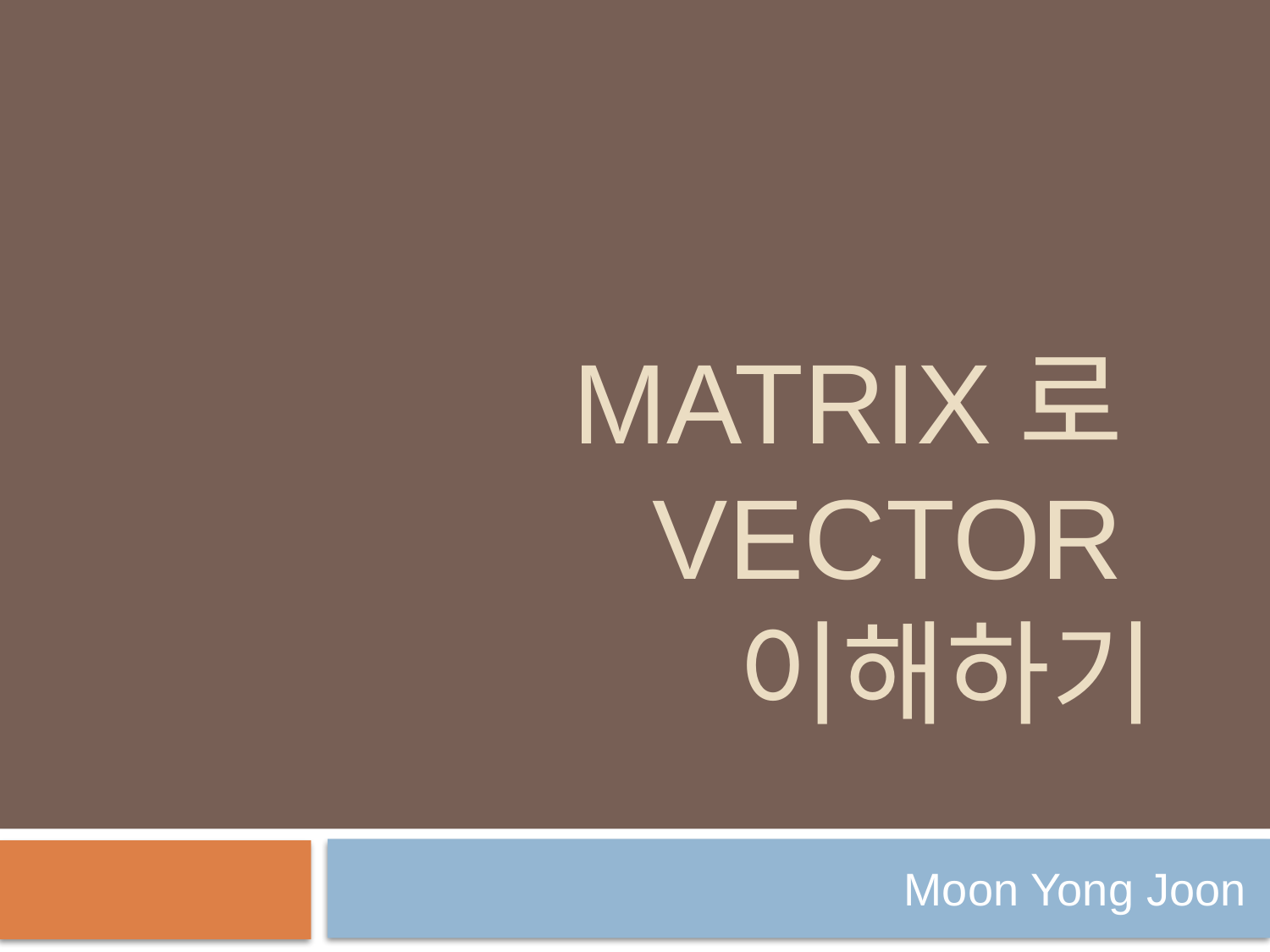

# matrix로 vector 이해하기
Moon Yong Joon